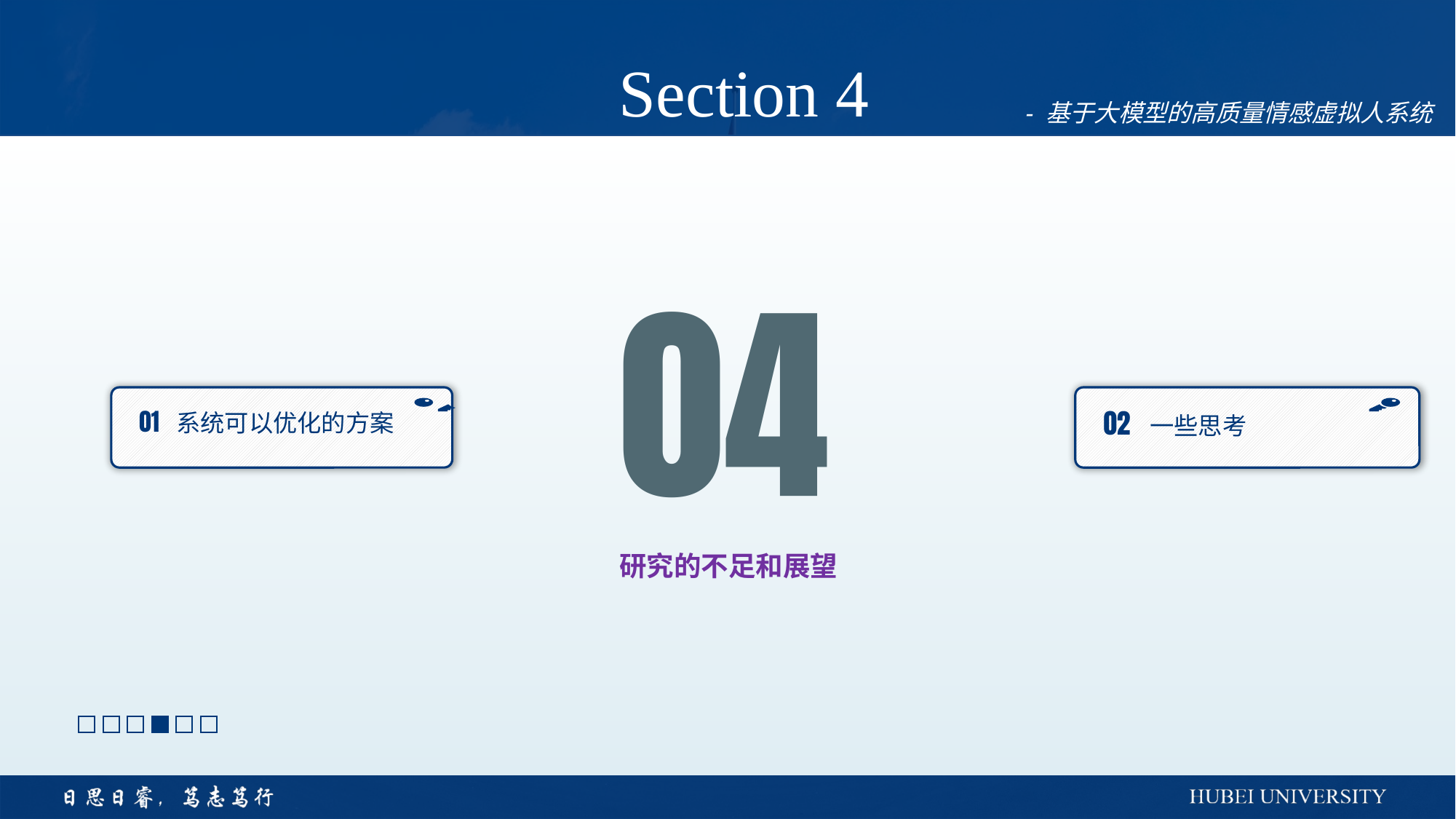

Section 4
- 基于大模型的高质量情感虚拟人系统
04

02  一些思考

01  系统可以优化的方案
# 研究的不足和展望